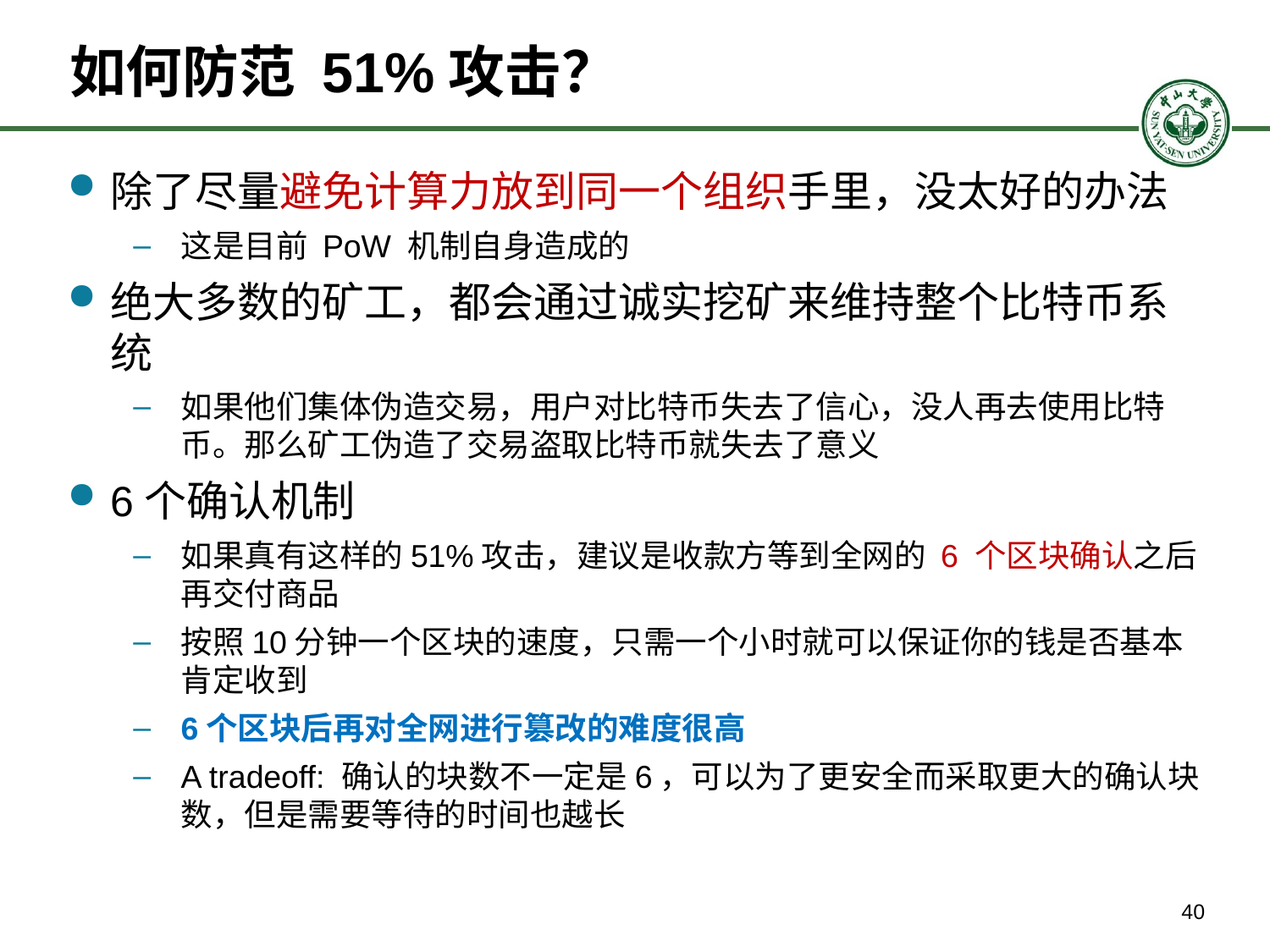

# 如何防范 51%攻击？
除了尽量避免计算力放到同一个组织手里，没太好的办法
这是目前 PoW 机制自身造成的
绝大多数的矿工，都会通过诚实挖矿来维持整个比特币系统
如果他们集体伪造交易，用户对比特币失去了信心，没人再去使用比特币。那么矿工伪造了交易盗取比特币就失去了意义
6个确认机制
如果真有这样的51%攻击，建议是收款方等到全网的 6 个区块确认之后再交付商品
按照10分钟一个区块的速度，只需一个小时就可以保证你的钱是否基本肯定收到
6个区块后再对全网进行篡改的难度很高
A tradeoff: 确认的块数不一定是6，可以为了更安全而采取更大的确认块数，但是需要等待的时间也越长